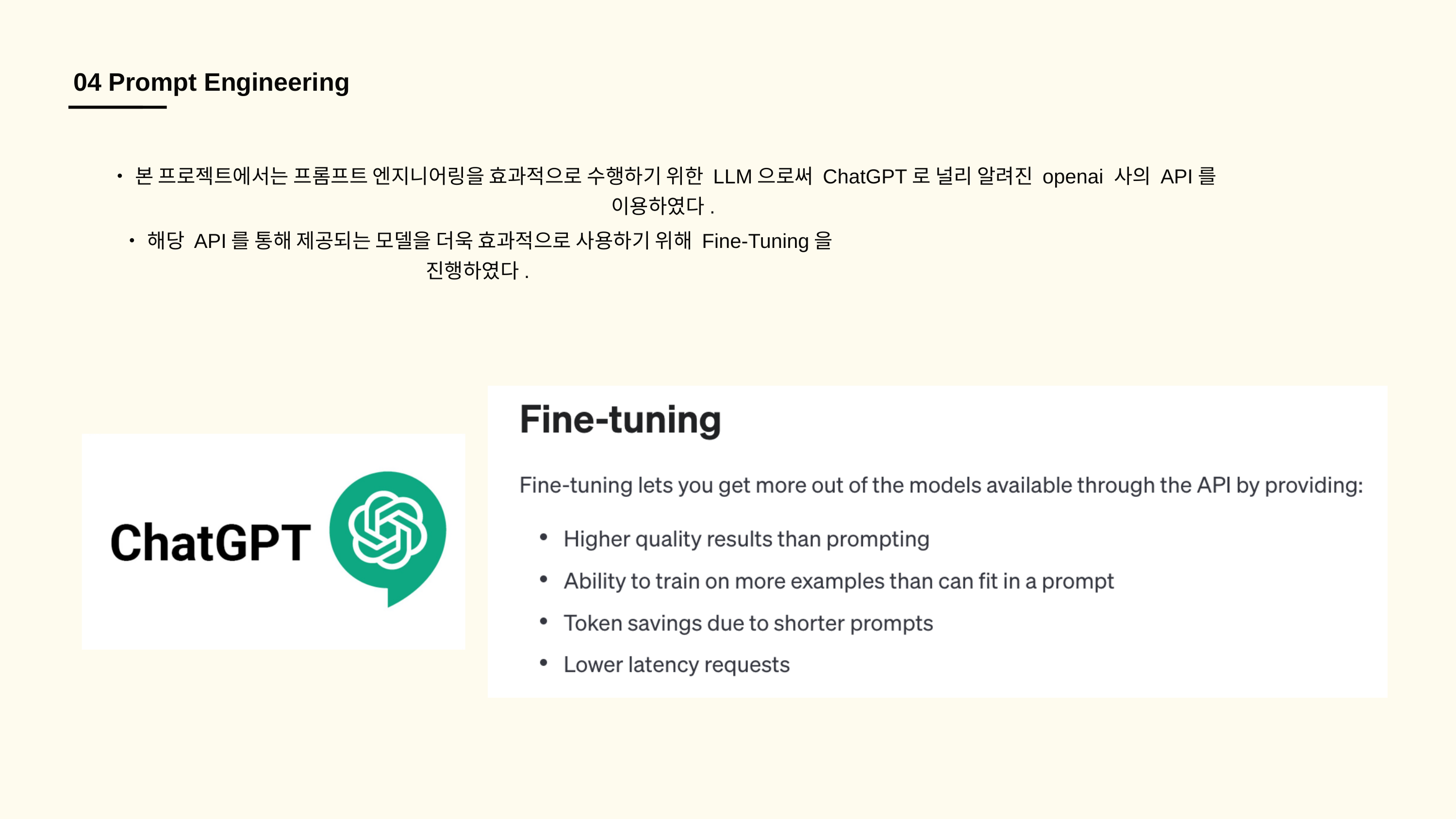

04 Prompt Engineering

•본 프로젝트에서는 프롬프트 엔지니어링을 효과적으로 수행하기 위한 LLM으로써 ChatGPT로 널리 알려진 openai 사의 API를 이용하였다.
•해당 API를 통해 제공되는 모델을 더욱 효과적으로 사용하기 위해 Fine-Tuning을 진행하였다.